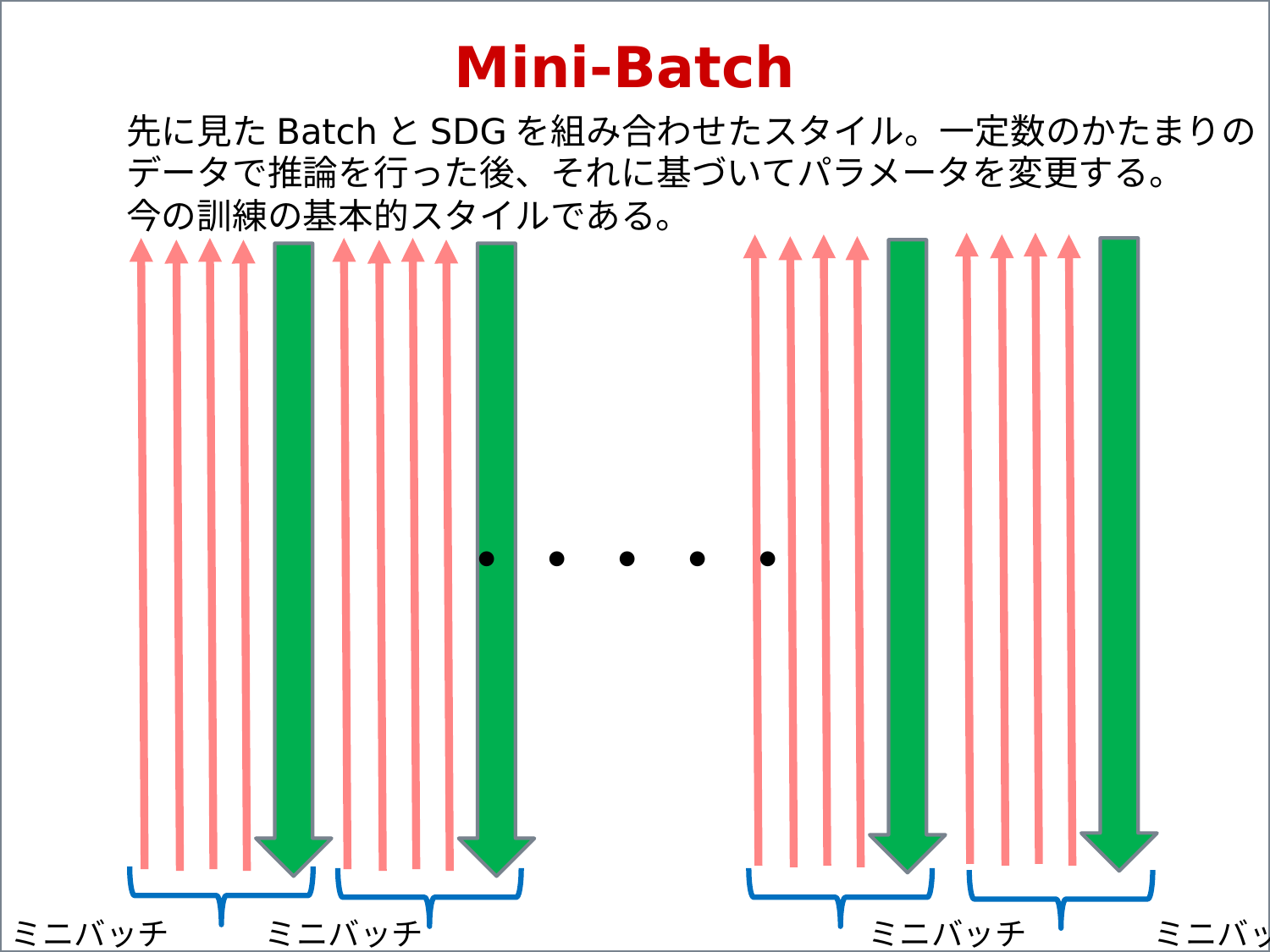

Mini-Batch
先に見たBatchとSDGを組み合わせたスタイル。一定数のかたまりの
データで推論を行った後、それに基づいてパラメータを変更する。
今の訓練の基本的スタイルである。

・・・・・

ミニバッチ　　　ミニバッチ　　　　　　　　　　　　　　ミニバッチ　　　　ミニバッチ